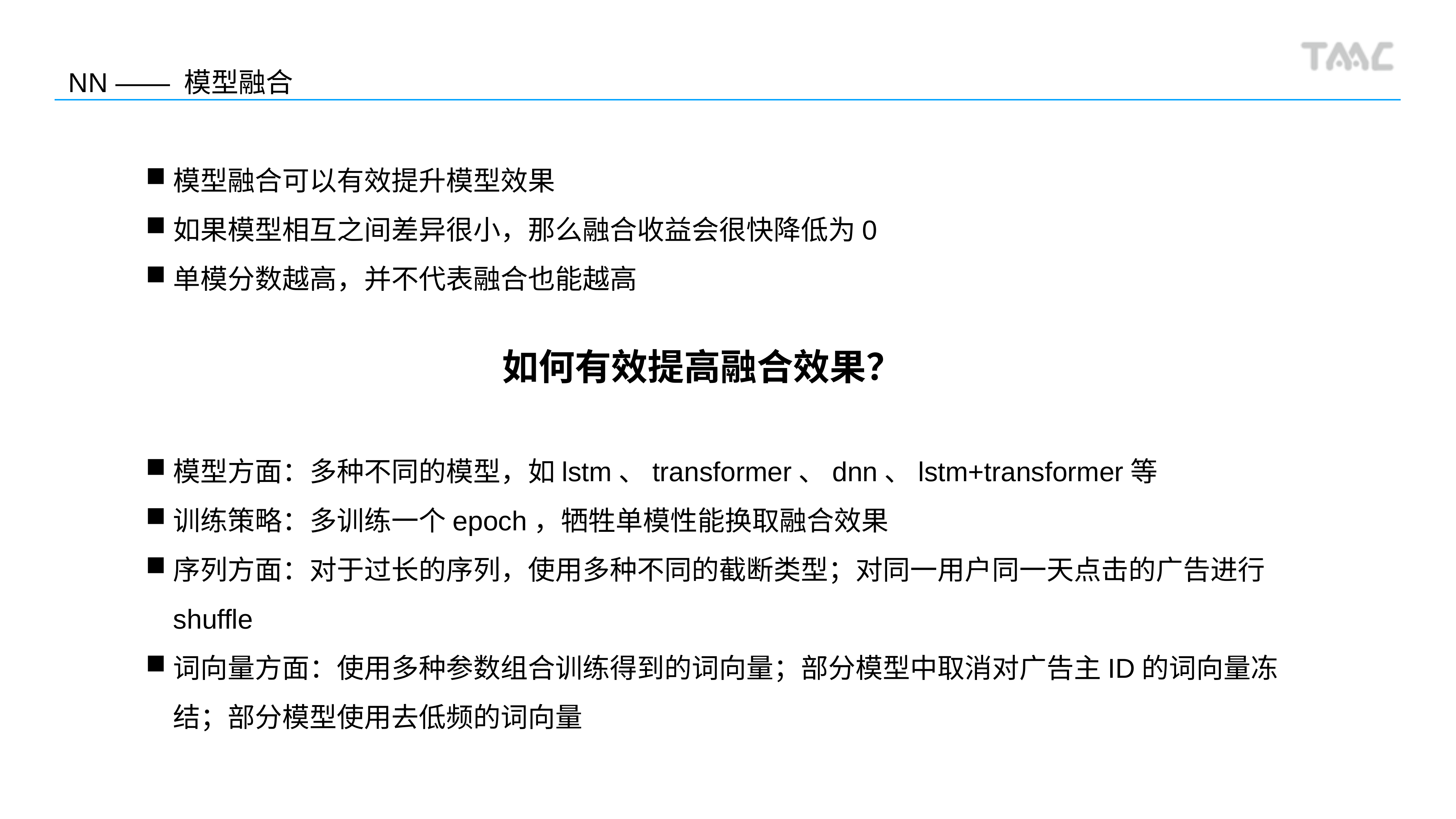

NN —— 模型融合
模型融合可以有效提升模型效果
如果模型相互之间差异很小，那么融合收益会很快降低为0
单模分数越高，并不代表融合也能越高
如何有效提高融合效果？
模型方面：多种不同的模型，如lstm、transformer、dnn、lstm+transformer等
训练策略：多训练一个epoch，牺牲单模性能换取融合效果
序列方面：对于过长的序列，使用多种不同的截断类型；对同一用户同一天点击的广告进行shuffle
词向量方面：使用多种参数组合训练得到的词向量；部分模型中取消对广告主ID的词向量冻结；部分模型使用去低频的词向量